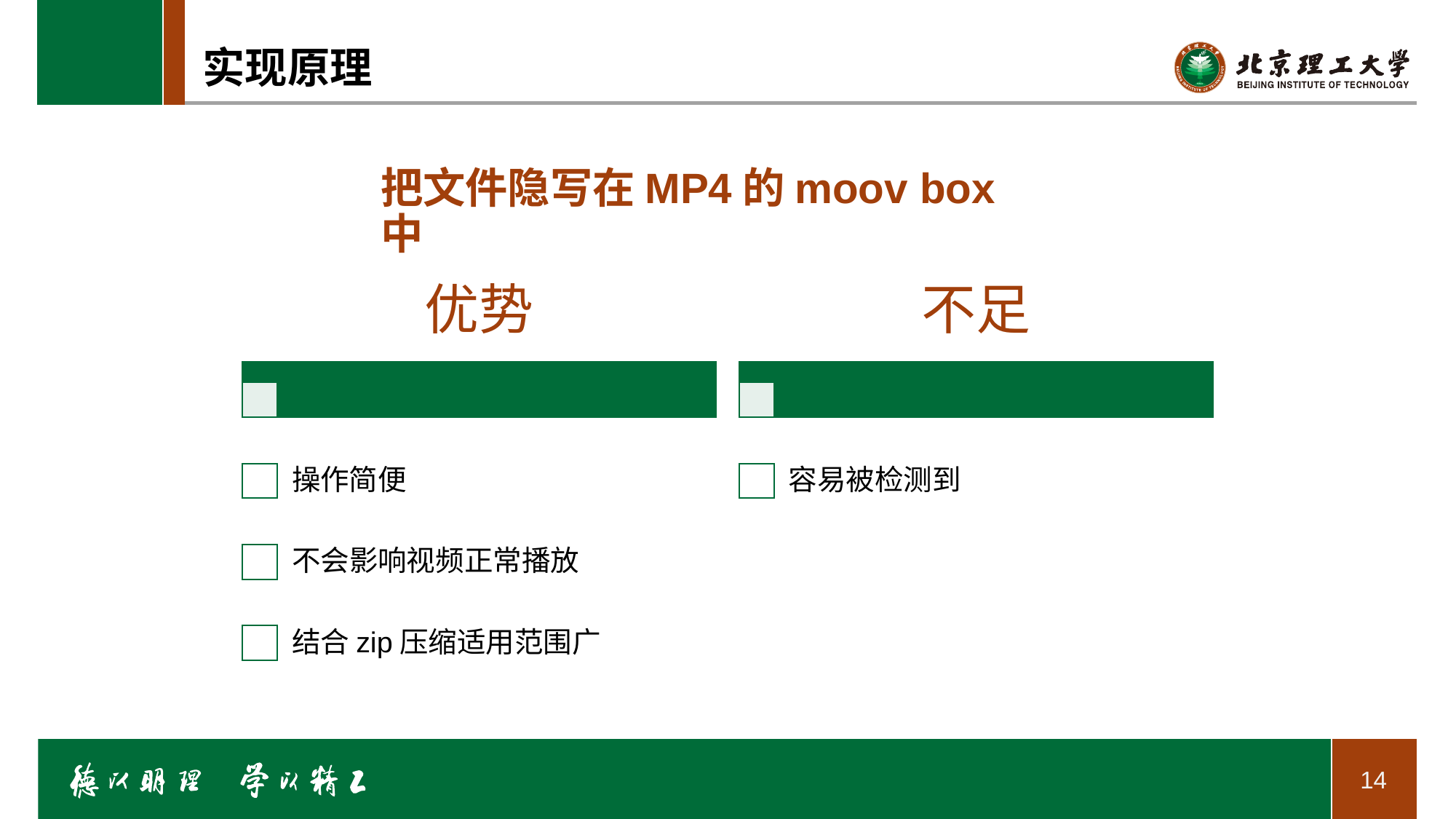

# 实现原理
把文件隐写在MP4的moov box中
优势
操作简便
不会影响视频正常播放
结合zip压缩适用范围广
不足
容易被检测到